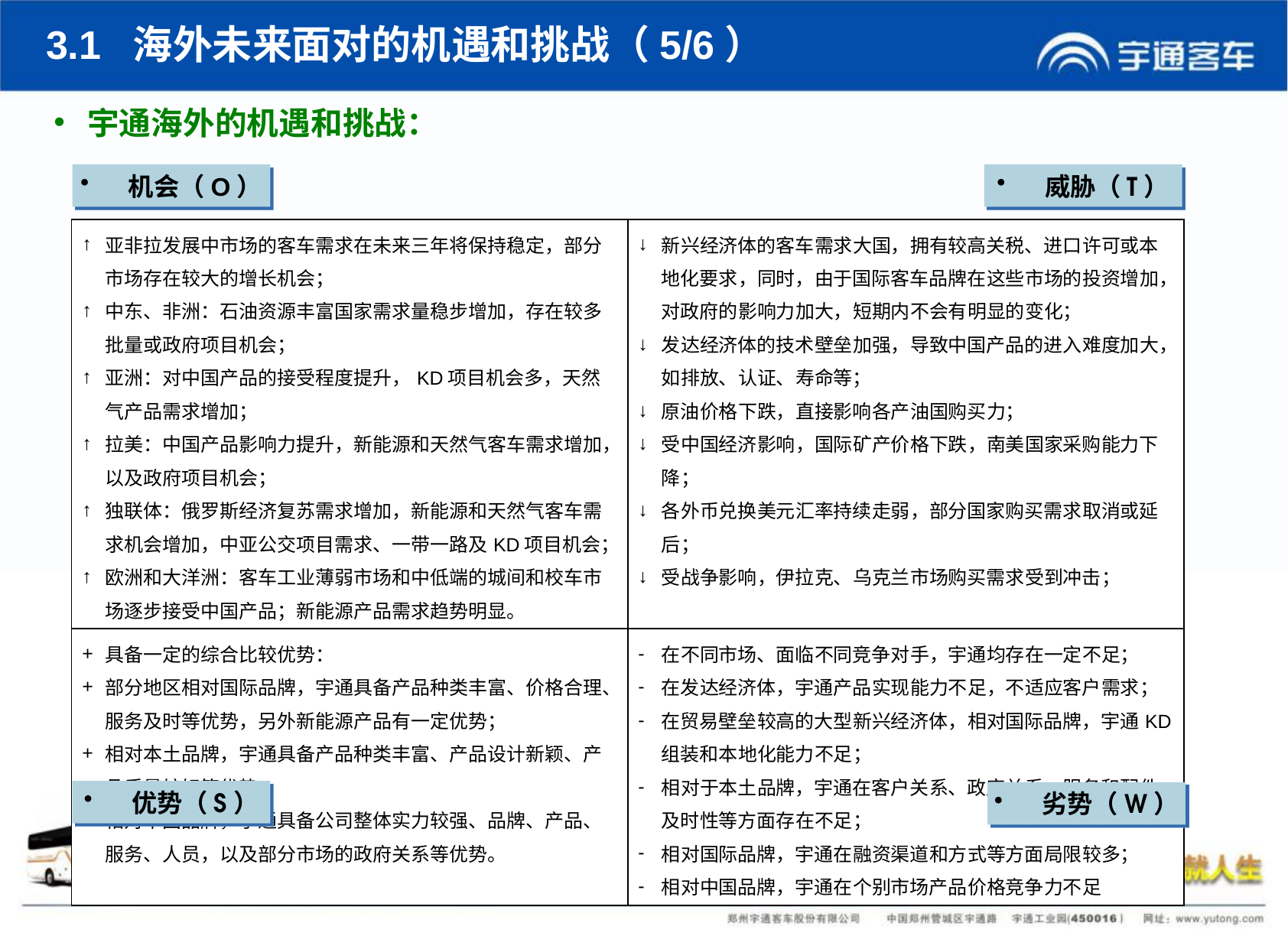

3.1  海外未来面对的机遇和挑战（5/6）
宇通海外的机遇和挑战：
机会（O）
威胁（T）
| 亚非拉发展中市场的客车需求在未来三年将保持稳定，部分市场存在较大的增长机会； 中东、非洲：石油资源丰富国家需求量稳步增加，存在较多批量或政府项目机会； 亚洲：对中国产品的接受程度提升，KD项目机会多，天然气产品需求增加； 拉美：中国产品影响力提升，新能源和天然气客车需求增加，以及政府项目机会； 独联体：俄罗斯经济复苏需求增加，新能源和天然气客车需求机会增加，中亚公交项目需求、一带一路及KD项目机会； 欧洲和大洋洲：客车工业薄弱市场和中低端的城间和校车市场逐步接受中国产品；新能源产品需求趋势明显。 | 新兴经济体的客车需求大国，拥有较高关税、进口许可或本地化要求，同时，由于国际客车品牌在这些市场的投资增加，对政府的影响力加大，短期内不会有明显的变化； 发达经济体的技术壁垒加强，导致中国产品的进入难度加大，如排放、认证、寿命等； 原油价格下跌，直接影响各产油国购买力； 受中国经济影响，国际矿产价格下跌，南美国家采购能力下降； 各外币兑换美元汇率持续走弱，部分国家购买需求取消或延后； 受战争影响，伊拉克、乌克兰市场购买需求受到冲击； |
| --- | --- |
| 具备一定的综合比较优势： 部分地区相对国际品牌，宇通具备产品种类丰富、价格合理、服务及时等优势，另外新能源产品有一定优势； 相对本土品牌，宇通具备产品种类丰富、产品设计新颖、产品质量较好等优势； 相对中国品牌，宇通具备公司整体实力较强、品牌、产品、服务、人员，以及部分市场的政府关系等优势。 | 在不同市场、面临不同竞争对手，宇通均存在一定不足； 在发达经济体，宇通产品实现能力不足，不适应客户需求； 在贸易壁垒较高的大型新兴经济体，相对国际品牌，宇通KD组装和本地化能力不足； 相对于本土品牌，宇通在客户关系、政府关系、服务和配件及时性等方面存在不足； 相对国际品牌，宇通在融资渠道和方式等方面局限较多； 相对中国品牌，宇通在个别市场产品价格竞争力不足 |
优势（S）
劣势（W）